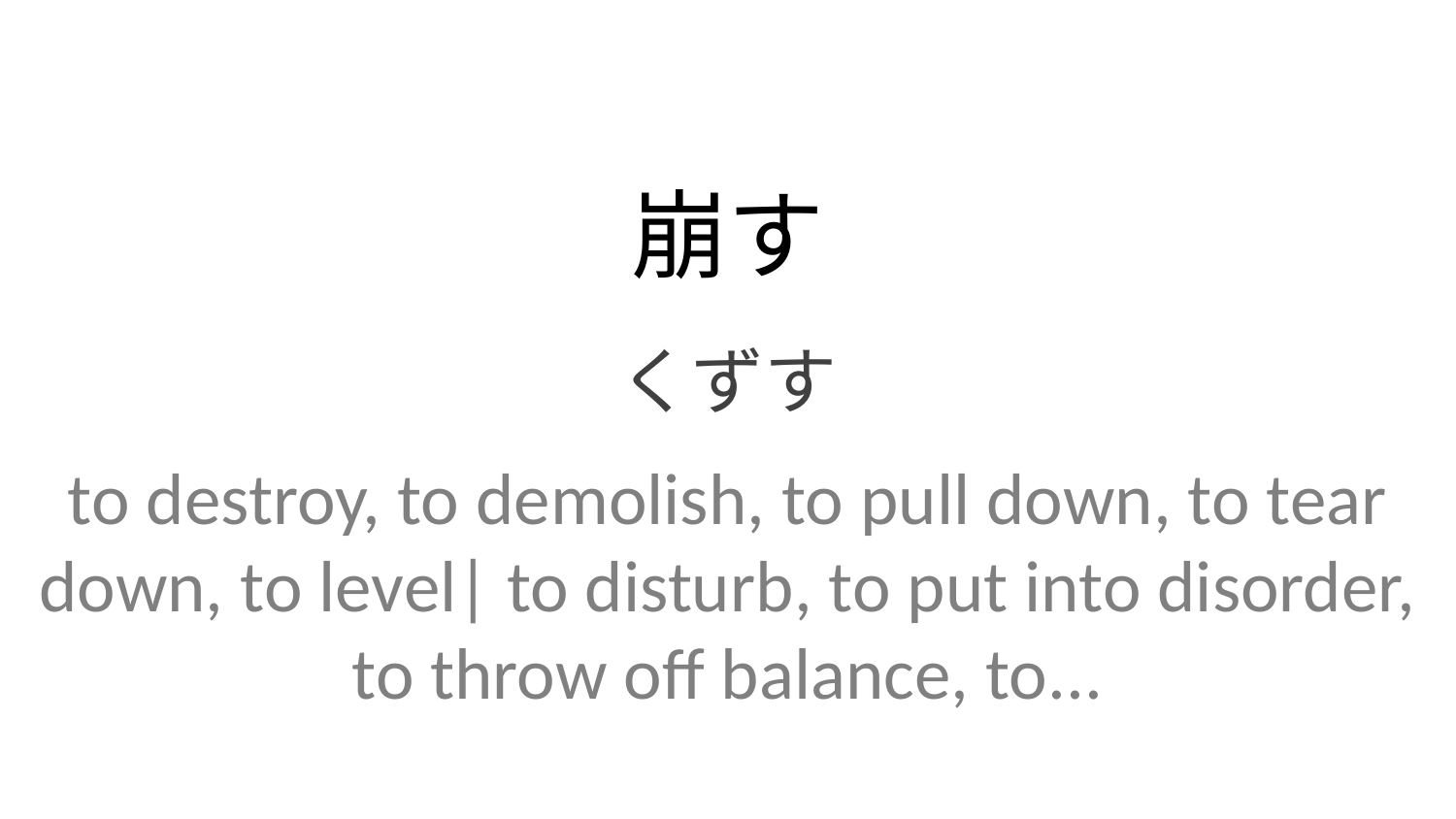

崩す

くずす
to destroy, to demolish, to pull down, to tear down, to level| to disturb, to put into disorder, to throw off balance, to...